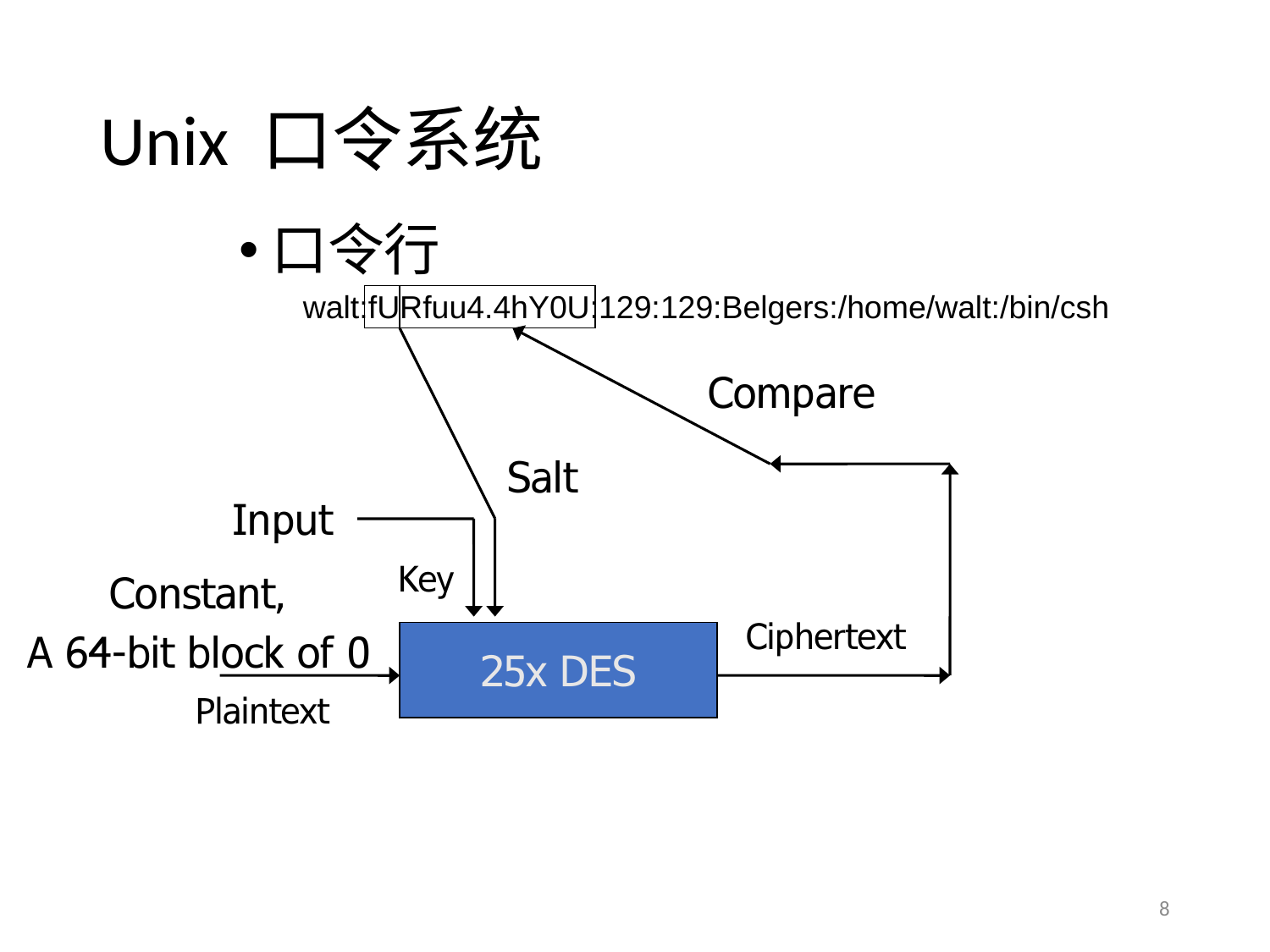

# Unix 口令系统
口令行
walt:fURfuu4.4hY0U:129:129:Belgers:/home/walt:/bin/csh

Compare
Salt

Input

Key
Constant,
A 64-bit block of 0
Ciphertext
25x DES

Plaintext
8